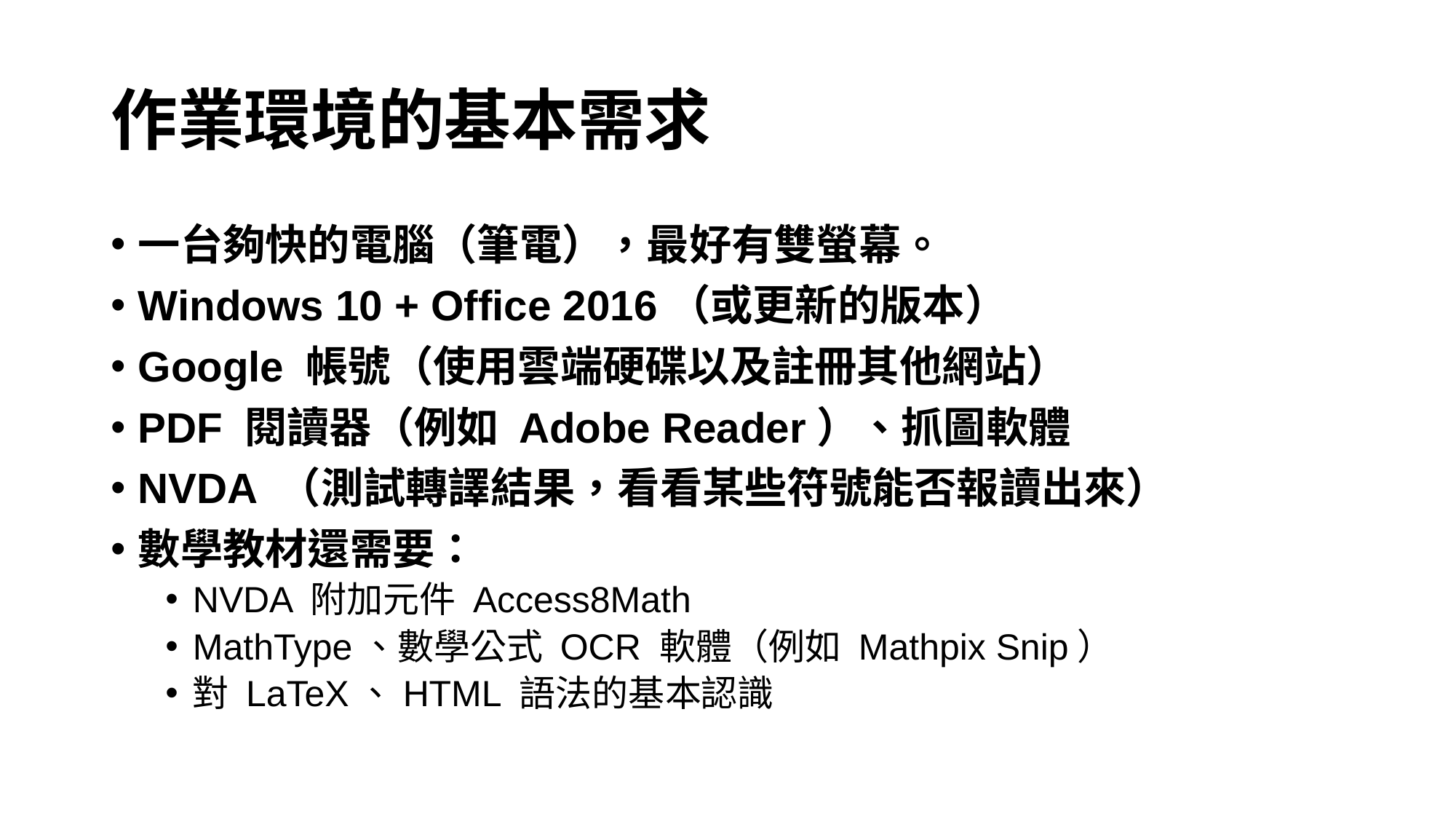

# 作業環境的基本需求
一台夠快的電腦（筆電），最好有雙螢幕。
Windows 10 + Office 2016（或更新的版本）
Google 帳號（使用雲端硬碟以及註冊其他網站）
PDF 閱讀器（例如 Adobe Reader）、抓圖軟體
NVDA （測試轉譯結果，看看某些符號能否報讀出來）
數學教材還需要：
NVDA 附加元件 Access8Math
MathType、數學公式 OCR 軟體（例如 Mathpix Snip）
對 LaTeX、HTML 語法的基本認識